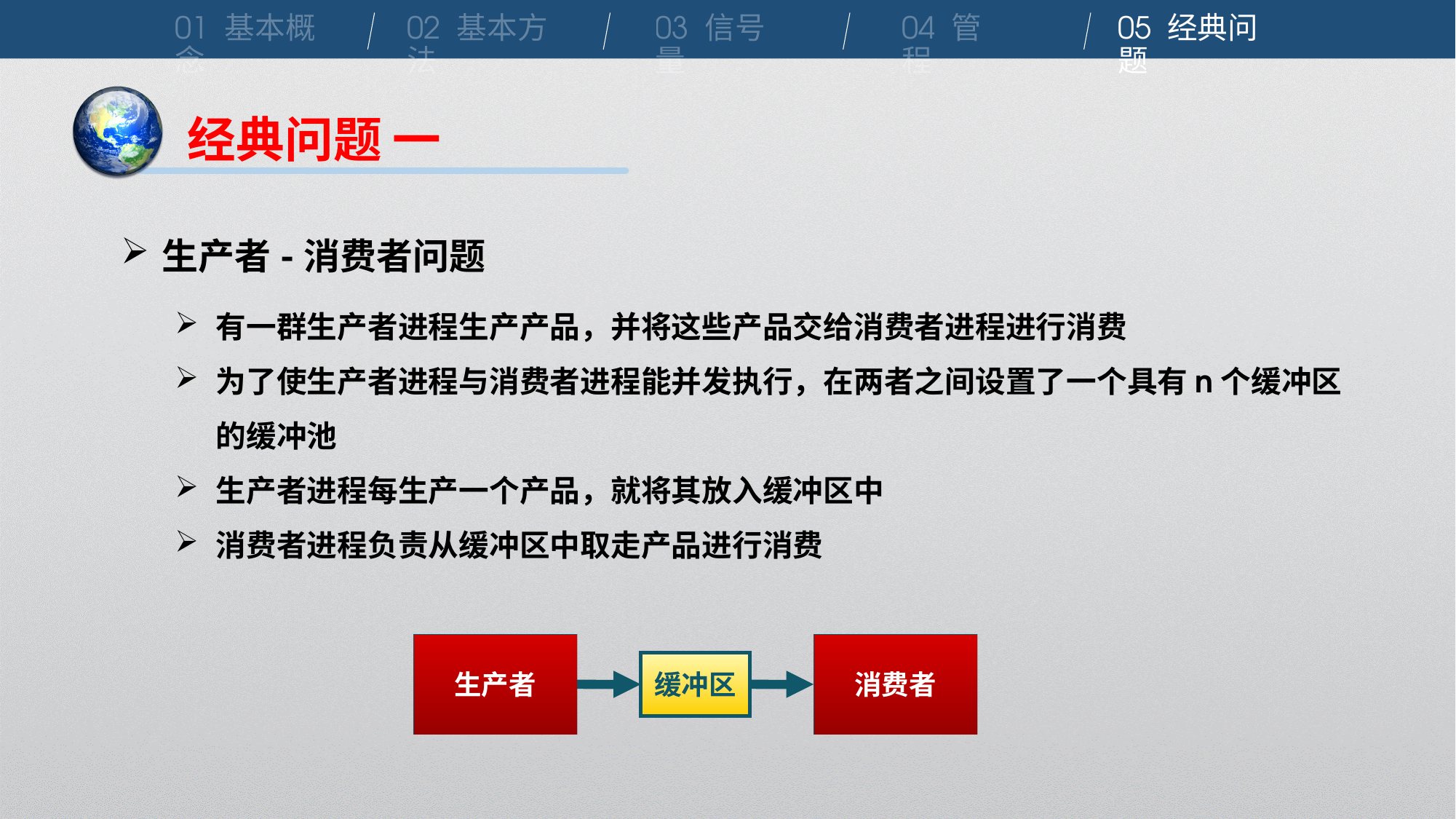

01 基本概念
02 基本方法
03 信号量
04 管程
05 经典问题
经典问题 一
生产者-消费者问题
有一群生产者进程生产产品，并将这些产品交给消费者进程进行消费
为了使生产者进程与消费者进程能并发执行，在两者之间设置了一个具有n个缓冲区的缓冲池
生产者进程每生产一个产品，就将其放入缓冲区中
消费者进程负责从缓冲区中取走产品进行消费
生产者
消费者
生产者
消费者
缓冲区